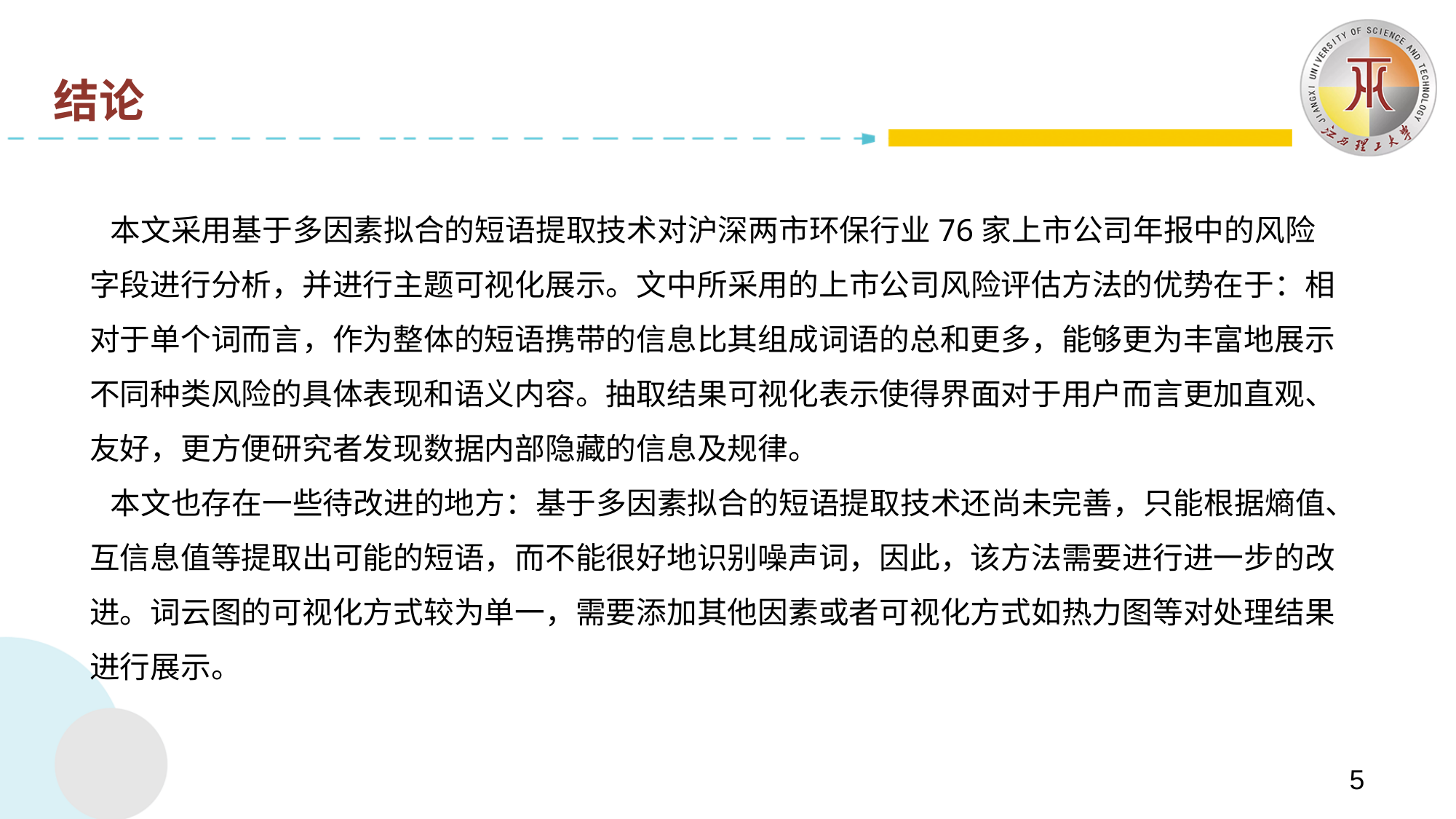

结论
  本文采用基于多因素拟合的短语提取技术对沪深两市环保行业76家上市公司年报中的风险字段进行分析，并进行主题可视化展示。文中所采用的上市公司风险评估方法的优势在于：相对于单个词而言，作为整体的短语携带的信息比其组成词语的总和更多，能够更为丰富地展示不同种类风险的具体表现和语义内容。抽取结果可视化表示使得界面对于用户而言更加直观、友好，更方便研究者发现数据内部隐藏的信息及规律。
  本文也存在一些待改进的地方：基于多因素拟合的短语提取技术还尚未完善，只能根据熵值、互信息值等提取出可能的短语，而不能很好地识别噪声词，因此，该方法需要进行进一步的改进。词云图的可视化方式较为单一，需要添加其他因素或者可视化方式如热力图等对处理结果进行展示。

5